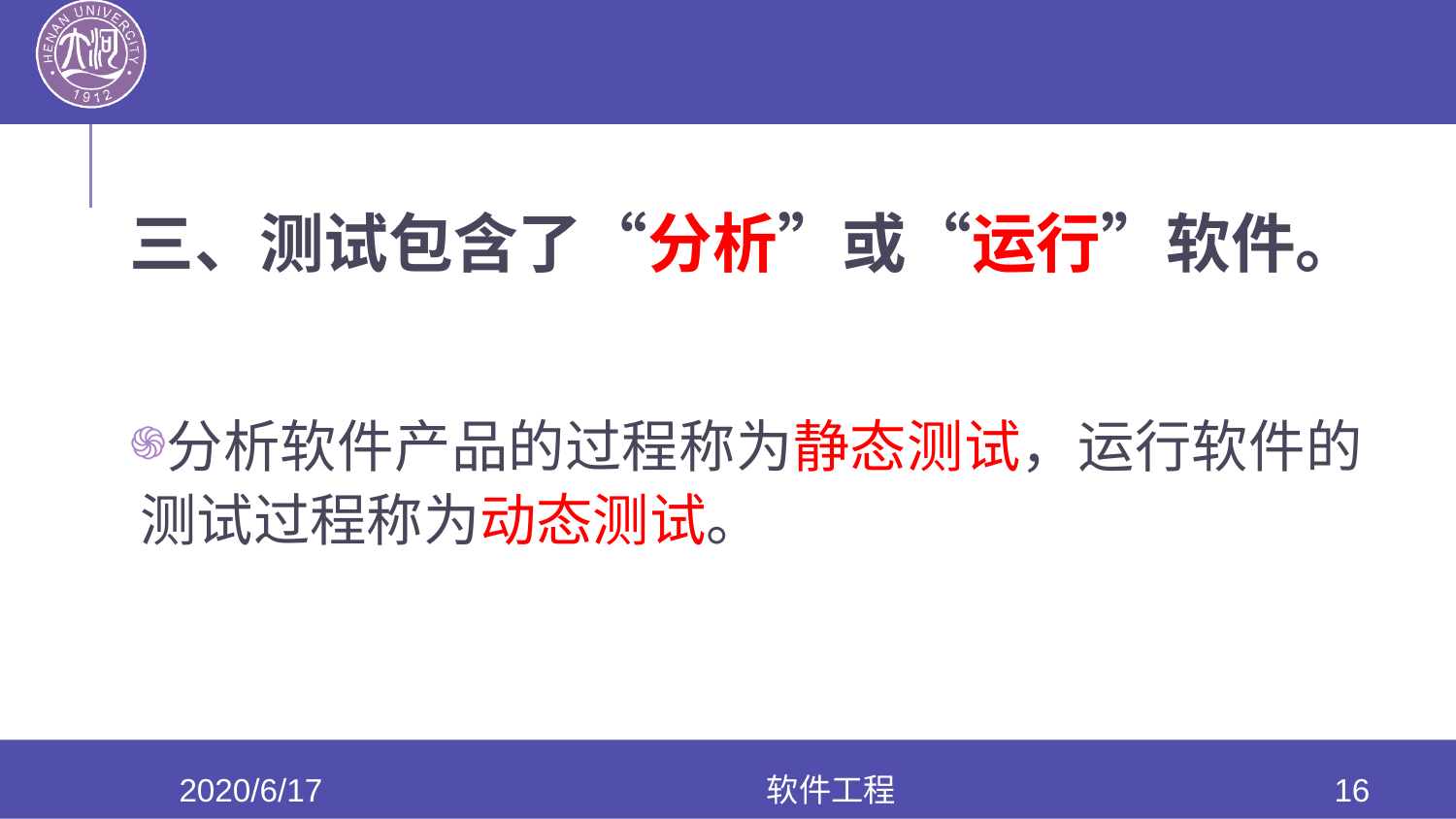

三、测试包含了“分析”或“运行”软件。

分析软件产品的过程称为静态测试，运行软件的测试过程称为动态测试。
2020/6/17
软件工程
16